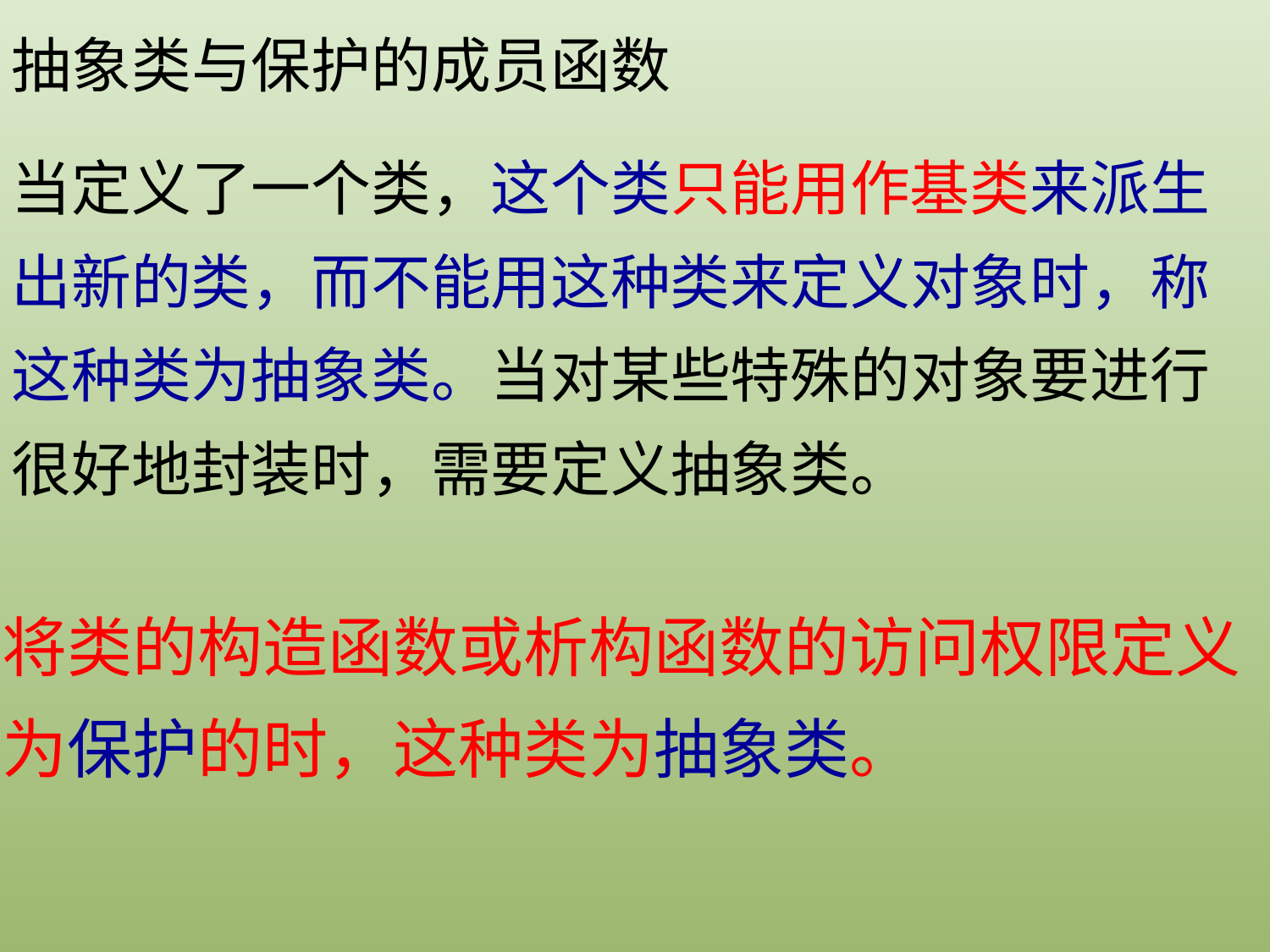

抽象类与保护的成员函数
当定义了一个类，这个类只能用作基类来派生出新的类，而不能用这种类来定义对象时，称这种类为抽象类。当对某些特殊的对象要进行很好地封装时，需要定义抽象类。
将类的构造函数或析构函数的访问权限定义为保护的时，这种类为抽象类。
728